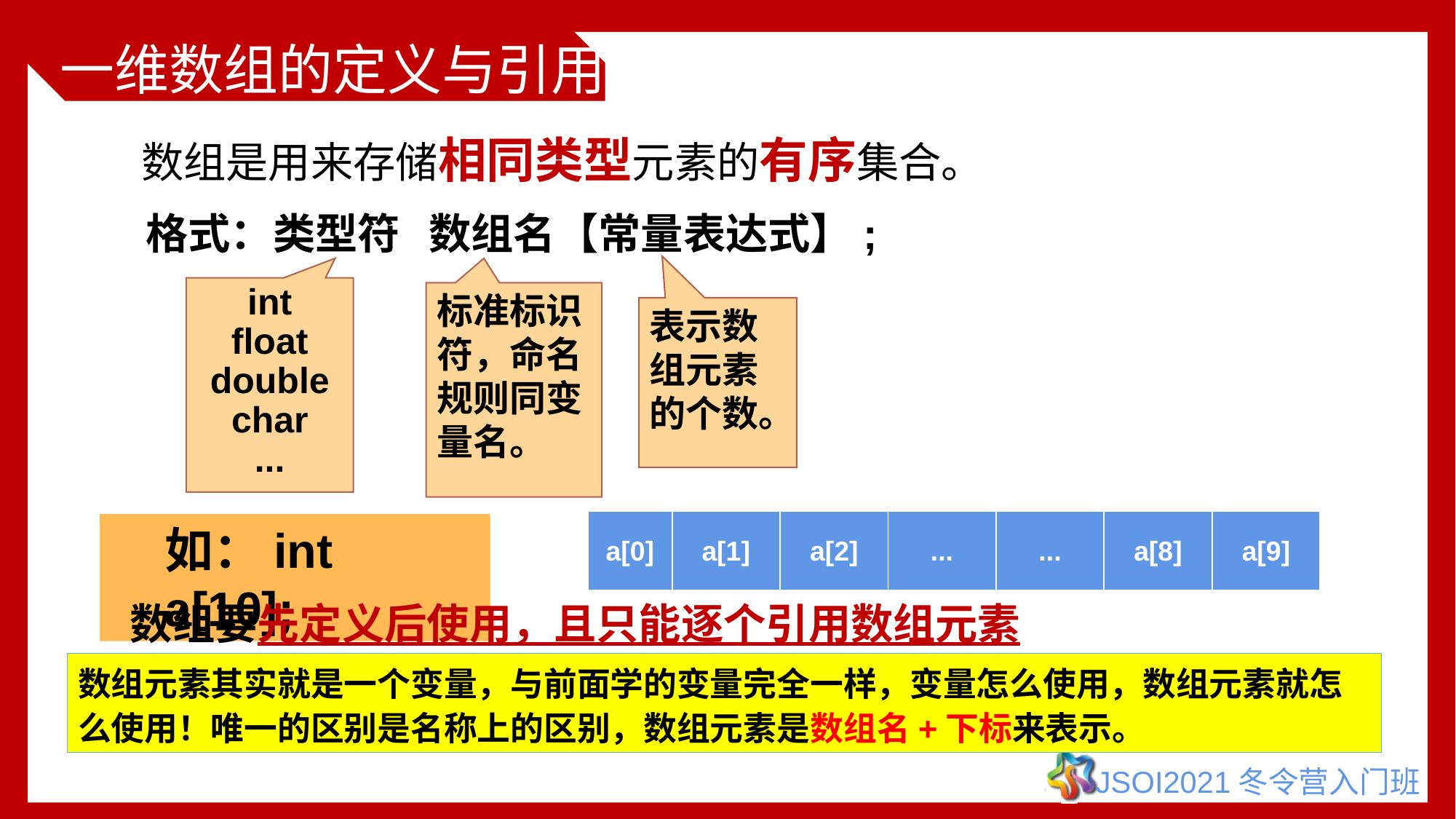

# 一维数组的定义与引用
数组是用来存储相同类型元素的有序集合。
格式：类型符   数组名【常量表达式】;
int
float
double
char
...
标准标识符，命名规则同变量名。
表示数组元素的个数。
| a[0] | a[1] | a[2] | ... | ... | a[8] | a[9] |
| --- | --- | --- | --- | --- | --- | --- |
如：int  a[10];
 数组要先定义后使用，且只能逐个引用数组元素
数组元素其实就是一个变量，与前面学的变量完全一样，变量怎么使用，数组元素就怎么使用！唯一的区别是名称上的区别，数组元素是数组名+下标来表示。